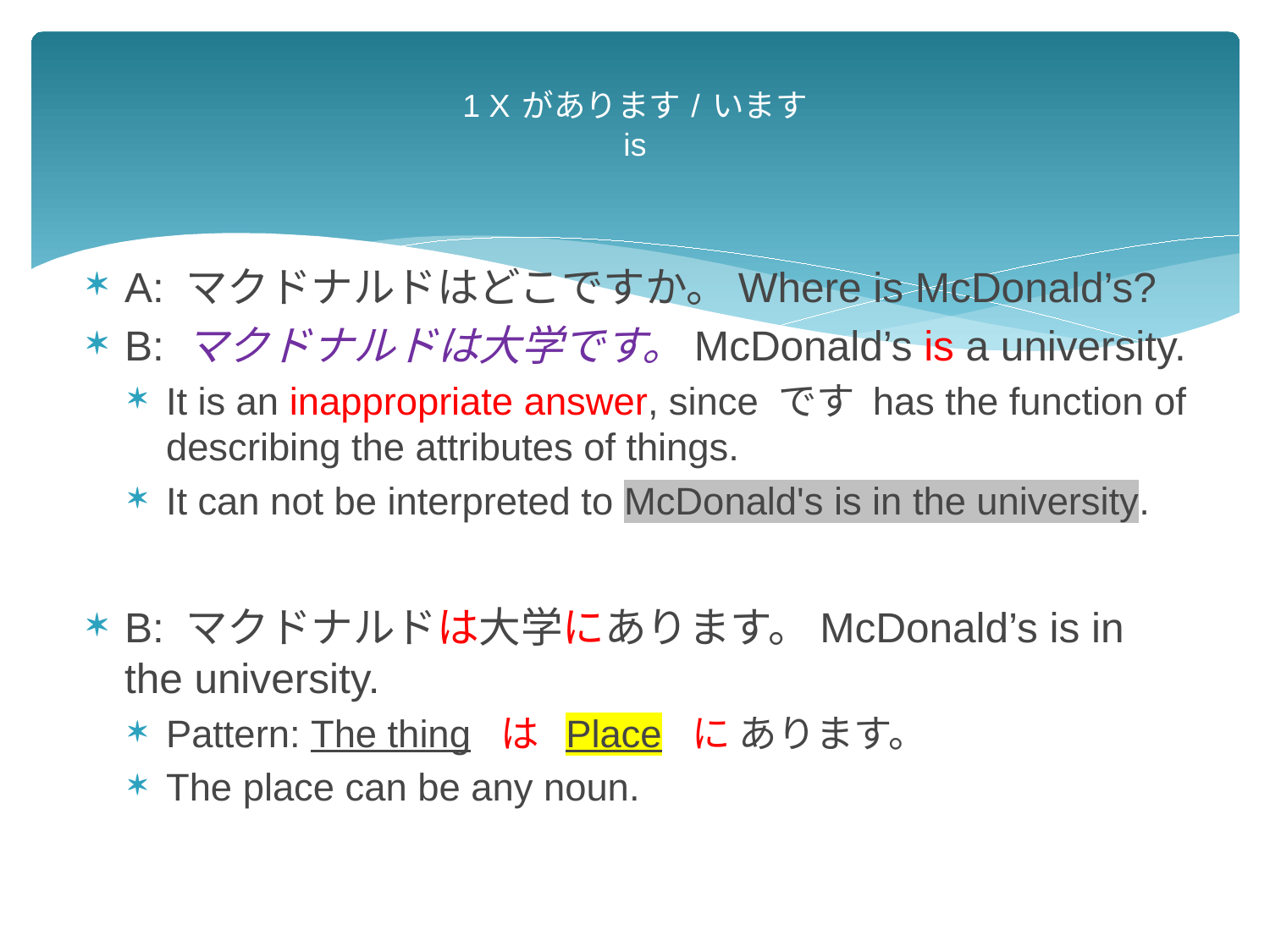

# 1 X があります / います is
A: マクドナルドはどこですか。Where is McDonald’s?
B: マクドナルドは大学です。McDonald’s is a university.
It is an inappropriate answer, since です has the function of describing the attributes of things.
It can not be interpreted to McDonald's is in the university.

B: マクドナルドは大学にあります。McDonald’s is in the university.
Pattern: The thing  は  Place  に あります。
The place can be any noun.